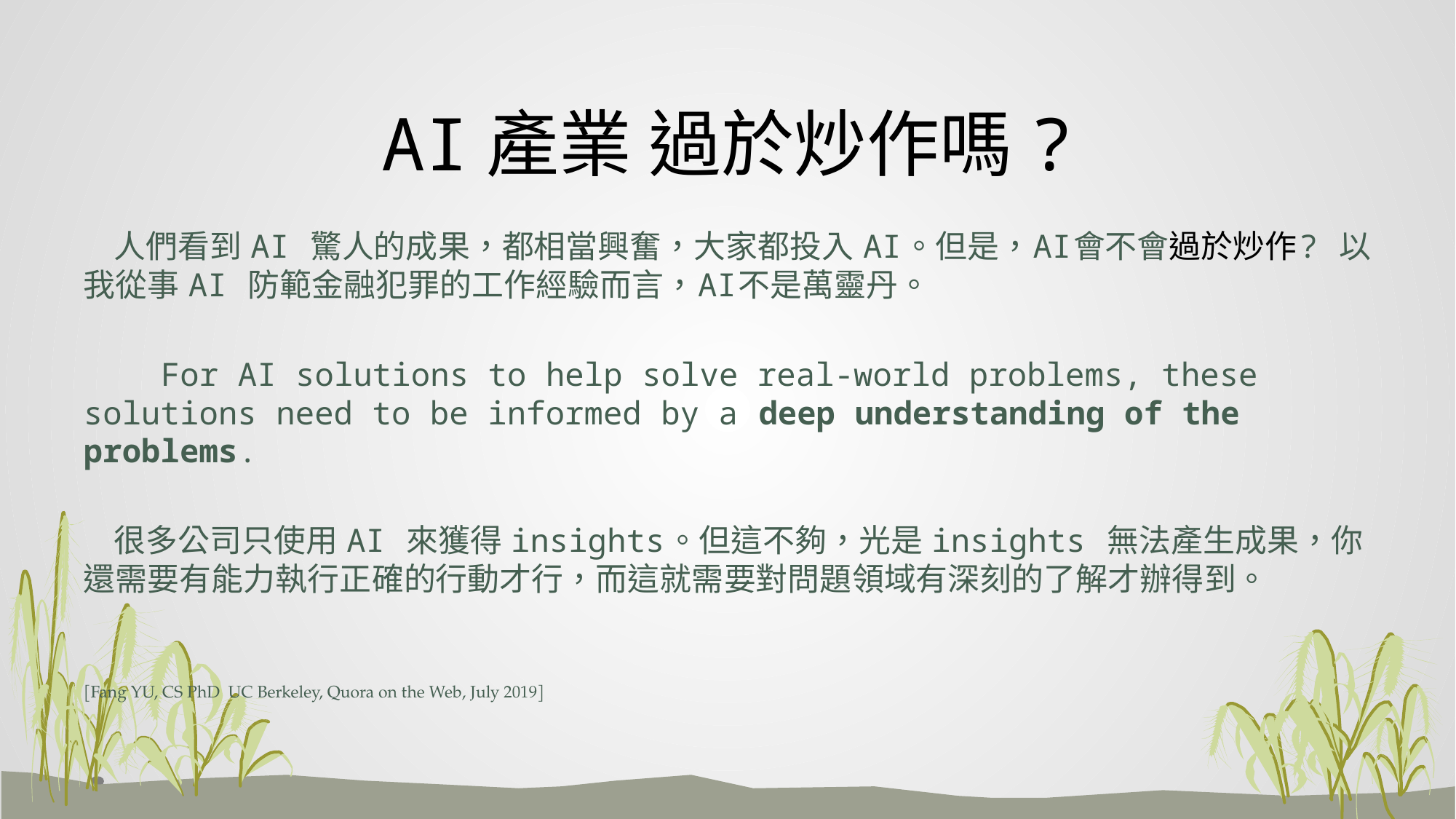

# AI產業 過於炒作嗎?
    人們看到 AI 驚人的成果，都相當興奮，大家都投入 AI。但是，AI會不會過於炒作? 以我從事 AI 防範金融犯罪的工作經驗而言，AI不是萬靈丹。

    For AI solutions to help solve real-world problems, these solutions need to be informed by a deep understanding of the problems.

    很多公司只使用 AI 來獲得 insights。但這不夠，光是 insights 無法產生成果，你還需要有能力執行正確的行動才行，而這就需要對問題領域有深刻的了解才辦得到。

[Fang YU, CS PhD  UC Berkeley, Quora on the Web, July 2019]